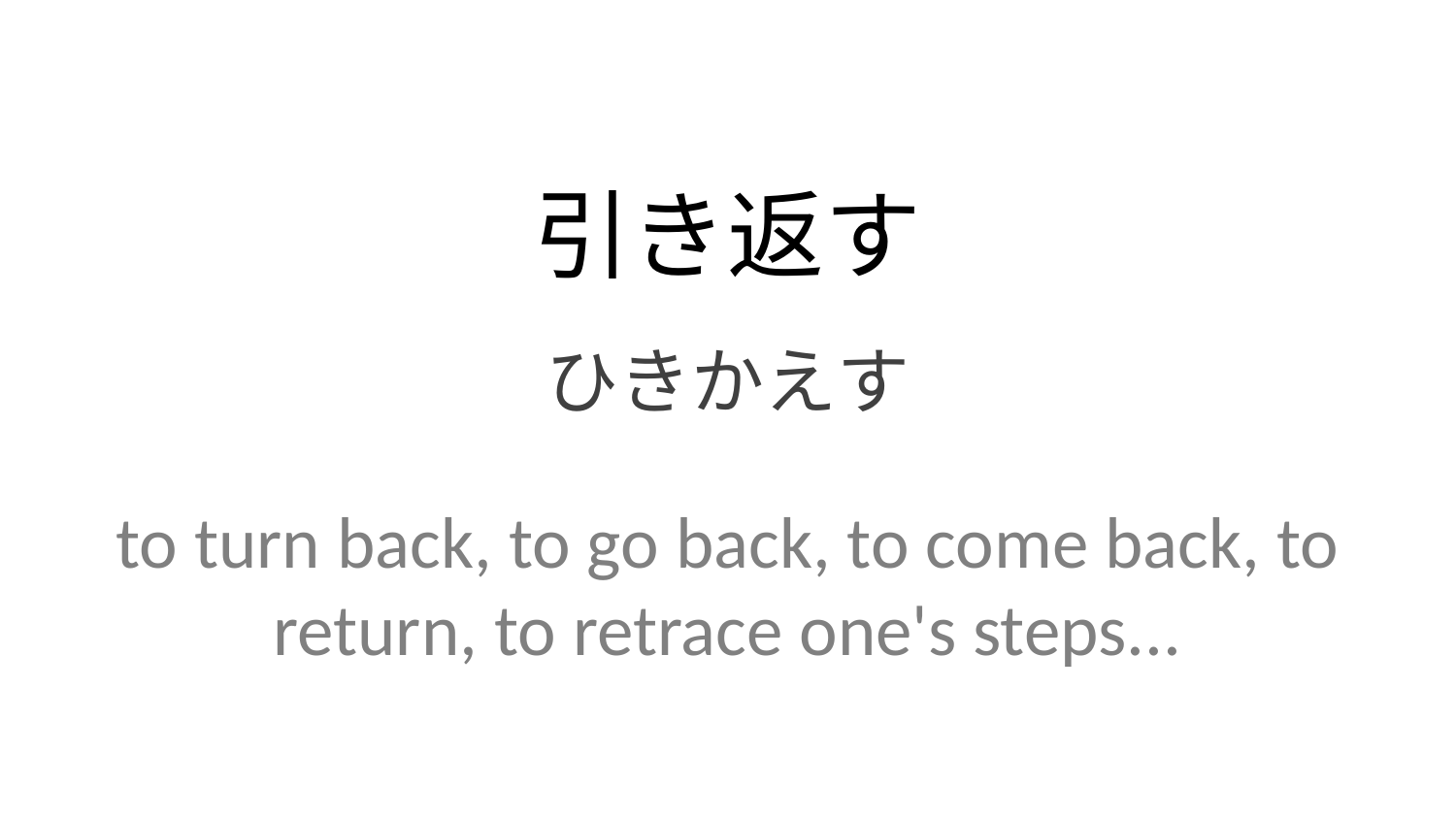

引き返す

ひきかえす
to turn back, to go back, to come back, to return, to retrace one's steps...